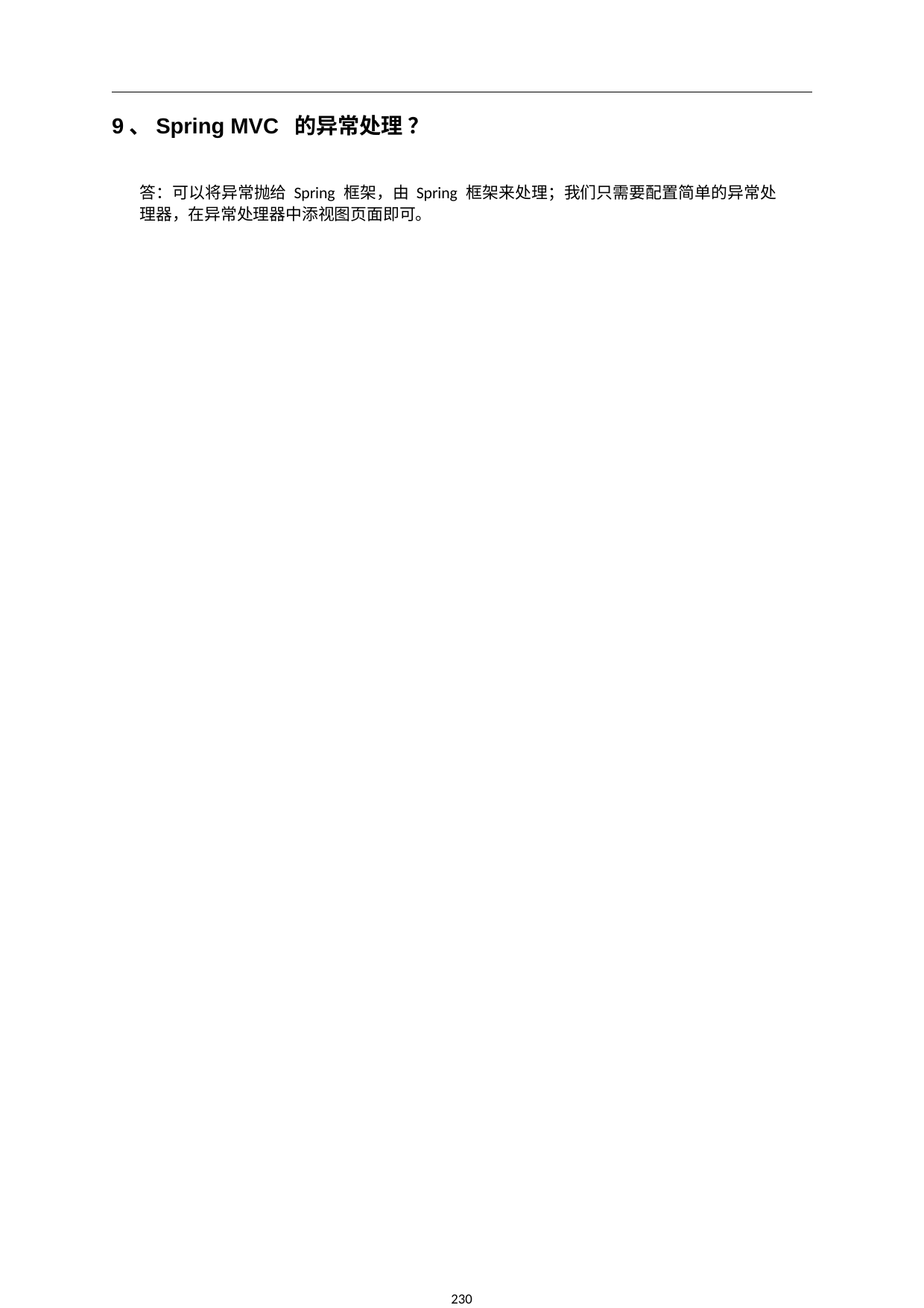

9、Spring MVC 的异常处理 ？

答：可以将异常抛给 Spring 框架，由 Spring 框架来处理；我们只需要配置简单的异常处 理器，在异常处理器中添视图页面即可。
230